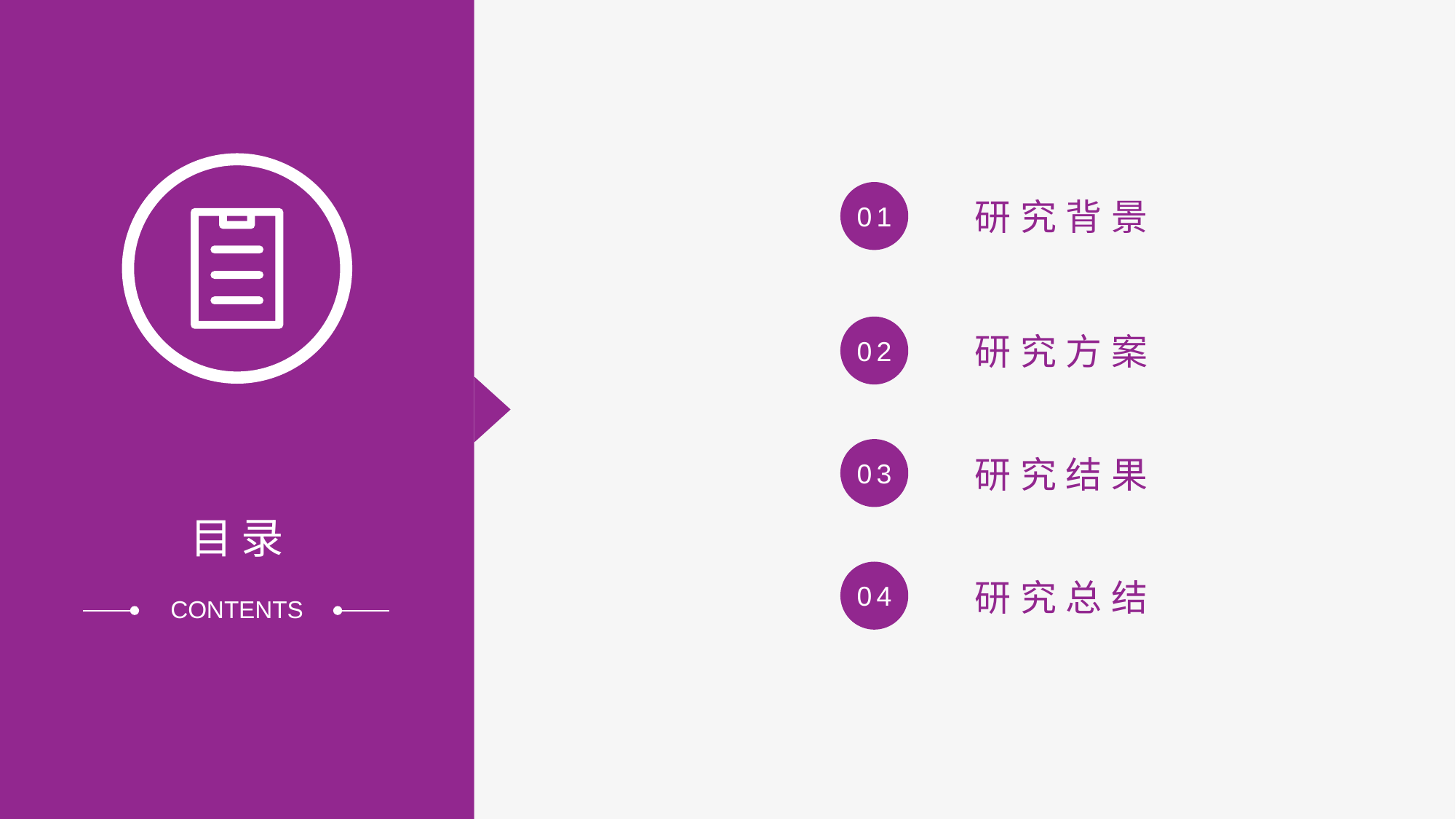

研究背景
01

研究方案
02

研究结果
03

研究总结
04